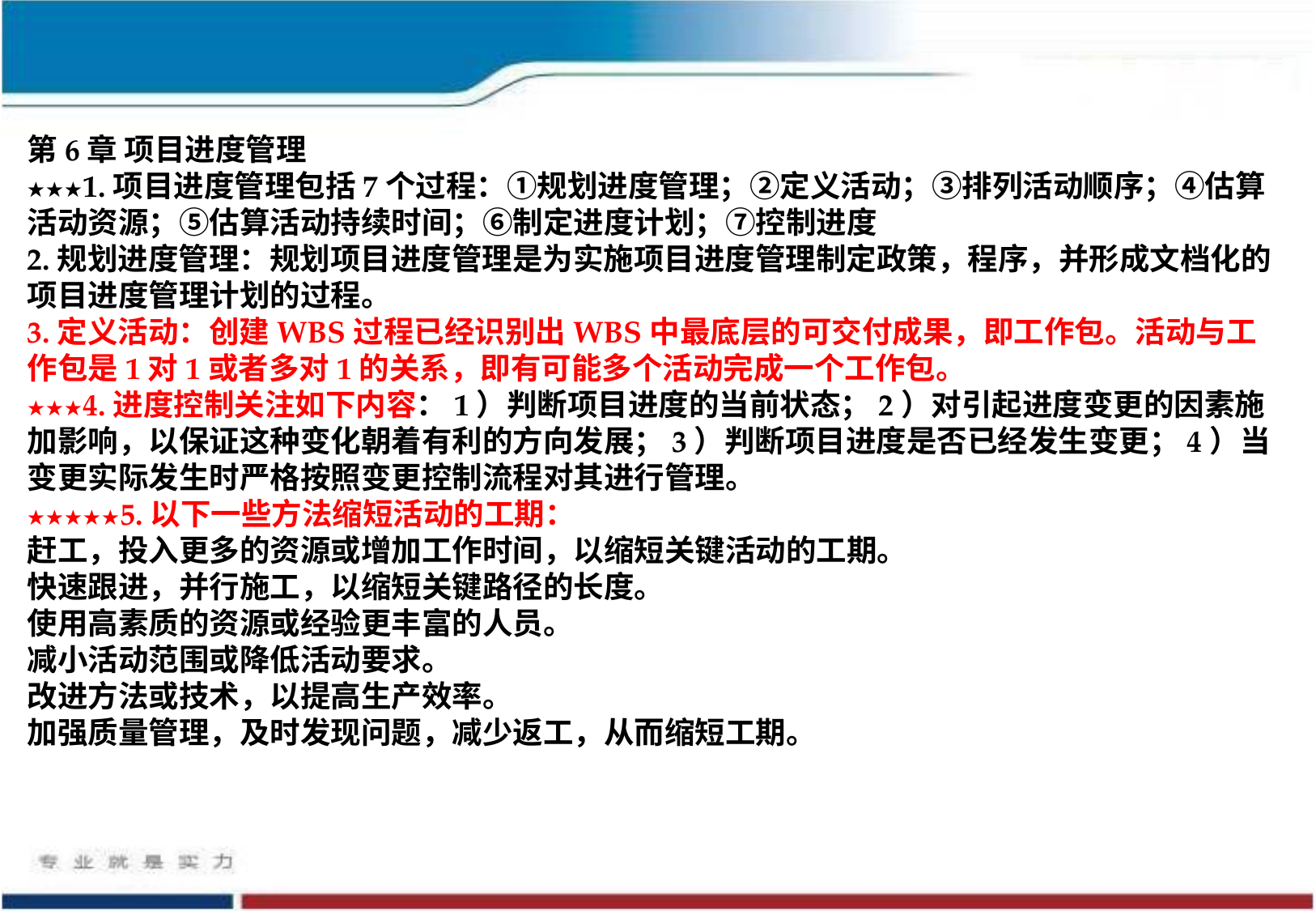

第6章 项目进度管理
★★★1.项目进度管理包括7个过程：①规划进度管理；②定义活动；③排列活动顺序；④估算活动资源；⑤估算活动持续时间；⑥制定进度计划；⑦控制进度
2.规划进度管理：规划项目进度管理是为实施项目进度管理制定政策，程序，并形成文档化的项目进度管理计划的过程。
3.定义活动：创建WBS过程已经识别出WBS中最底层的可交付成果，即工作包。活动与工作包是1对1或者多对1的关系，即有可能多个活动完成一个工作包。
★★★4.进度控制关注如下内容：1）判断项目进度的当前状态；2）对引起进度变更的因素施加影响，以保证这种变化朝着有利的方向发展；3）判断项目进度是否已经发生变更；4）当变更实际发生时严格按照变更控制流程对其进行管理。
★★★★★5.以下一些方法缩短活动的工期：
赶工，投入更多的资源或增加工作时间，以缩短关键活动的工期。
快速跟进，并行施工，以缩短关键路径的长度。
使用高素质的资源或经验更丰富的人员。
减小活动范围或降低活动要求。
改进方法或技术，以提高生产效率。
加强质量管理，及时发现问题，减少返工，从而缩短工期。